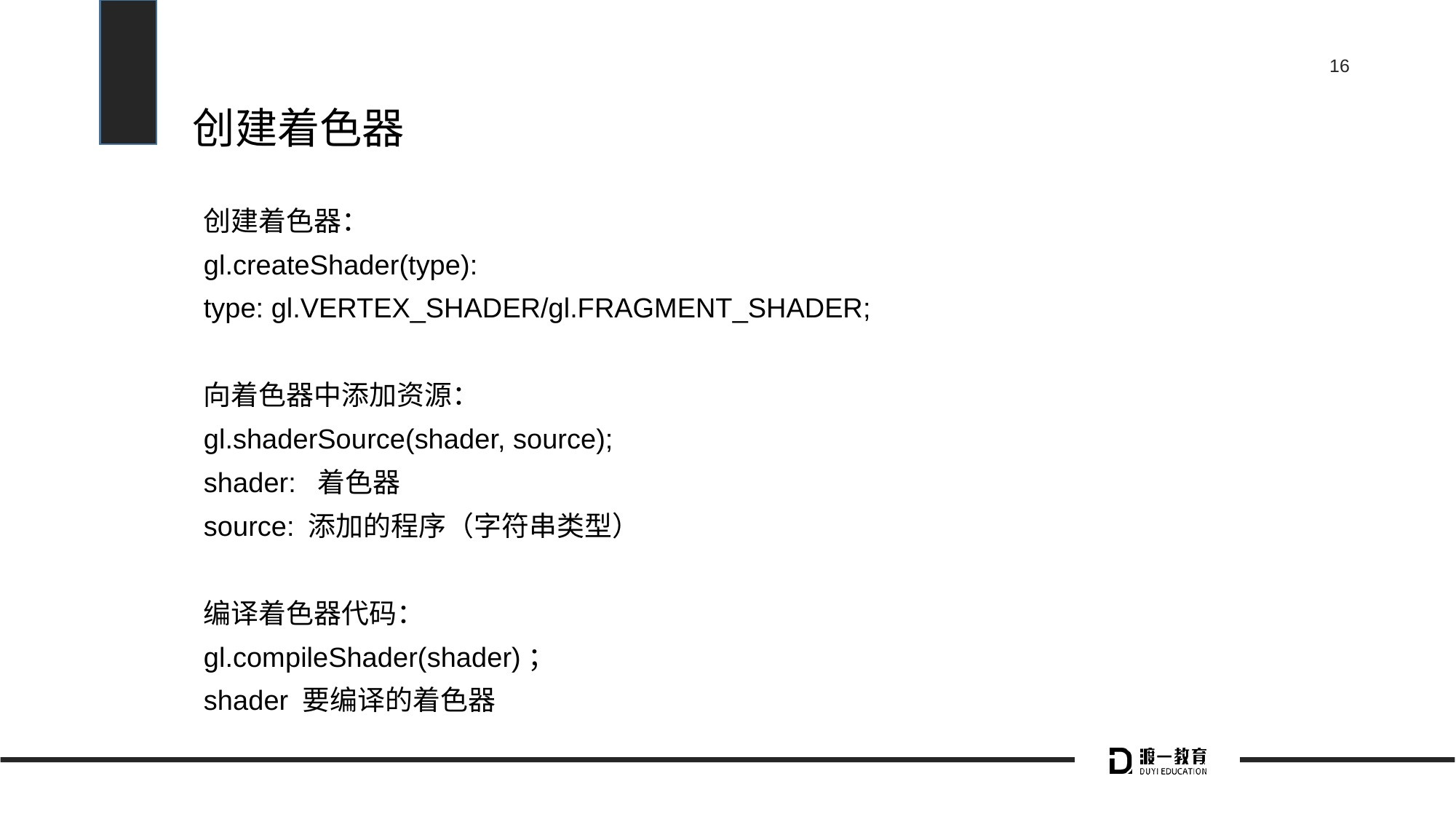

# 创建着色器
创建着色器：
gl.createShader(type):
type: gl.VERTEX_SHADER/gl.FRAGMENT_SHADER;

向着色器中添加资源：
gl.shaderSource(shader, source);
shader:  着色器
source: 添加的程序（字符串类型）

编译着色器代码：
gl.compileShader(shader)；
shader 要编译的着色器